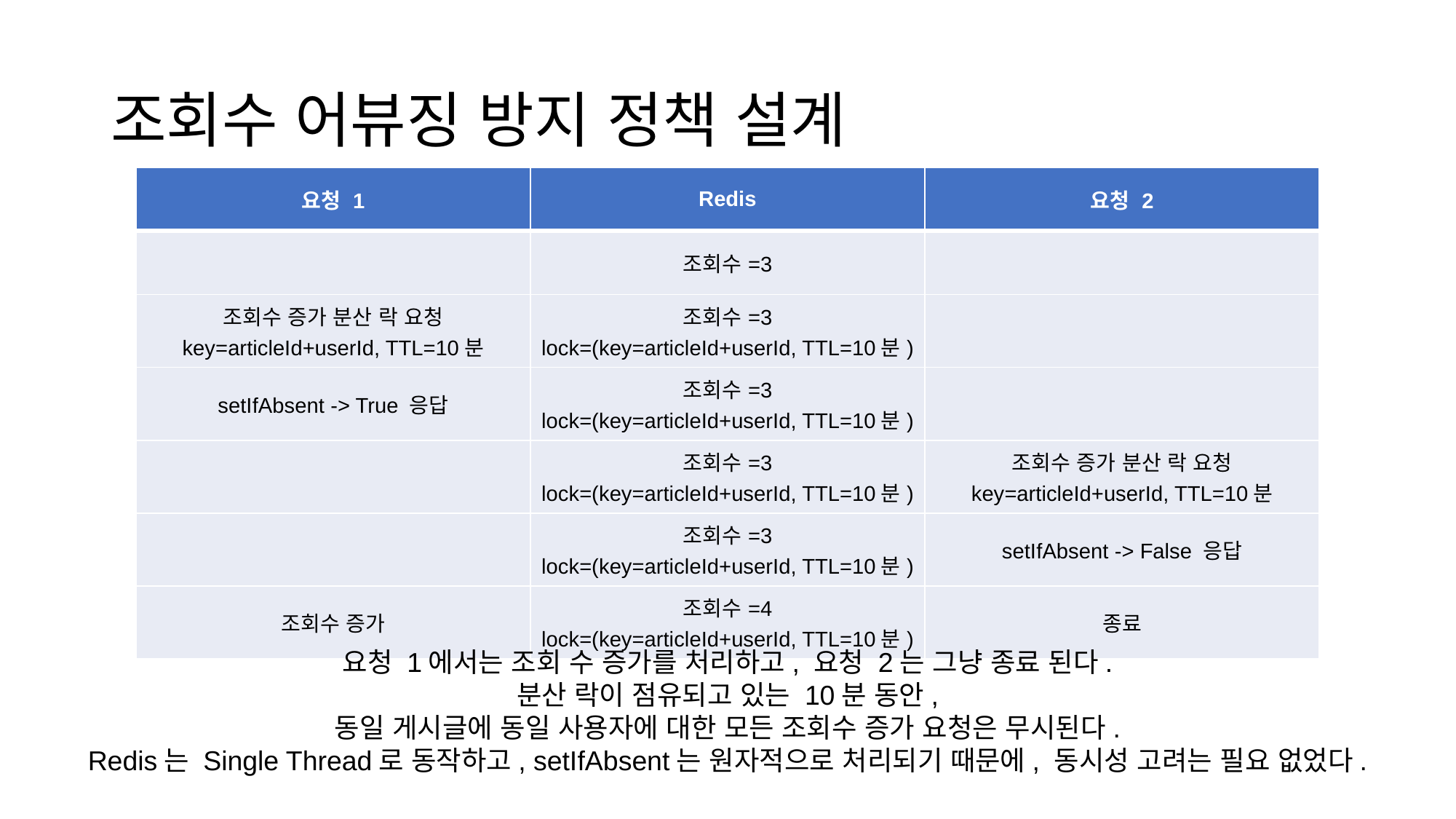

# 조회수 어뷰징 방지 정책 설계
| 요청 1 | Redis | 요청 2 |
| --- | --- | --- |
|  | 조회수=3 |  |
| 조회수 증가 분산 락 요청 key=articleId+userId, TTL=10분 | 조회수=3 lock=(key=articleId+userId, TTL=10분) |  |
| setIfAbsent -> True 응답 | 조회수=3 lock=(key=articleId+userId, TTL=10분) |  |
|  | 조회수=3 lock=(key=articleId+userId, TTL=10분) | 조회수 증가 분산 락 요청 key=articleId+userId, TTL=10분 |
|  | 조회수=3 lock=(key=articleId+userId, TTL=10분) | setIfAbsent -> False 응답 |
| 조회수 증가 | 조회수=4 lock=(key=articleId+userId, TTL=10분) | 종료 |
요청 1에서는 조회 수 증가를 처리하고, 요청 2는 그냥 종료 된다.
분산 락이 점유되고 있는 10분 동안,
동일 게시글에 동일 사용자에 대한 모든 조회수 증가 요청은 무시된다.
Redis는 Single Thread로 동작하고, setIfAbsent는 원자적으로 처리되기 때문에, 동시성 고려는 필요 없었다.